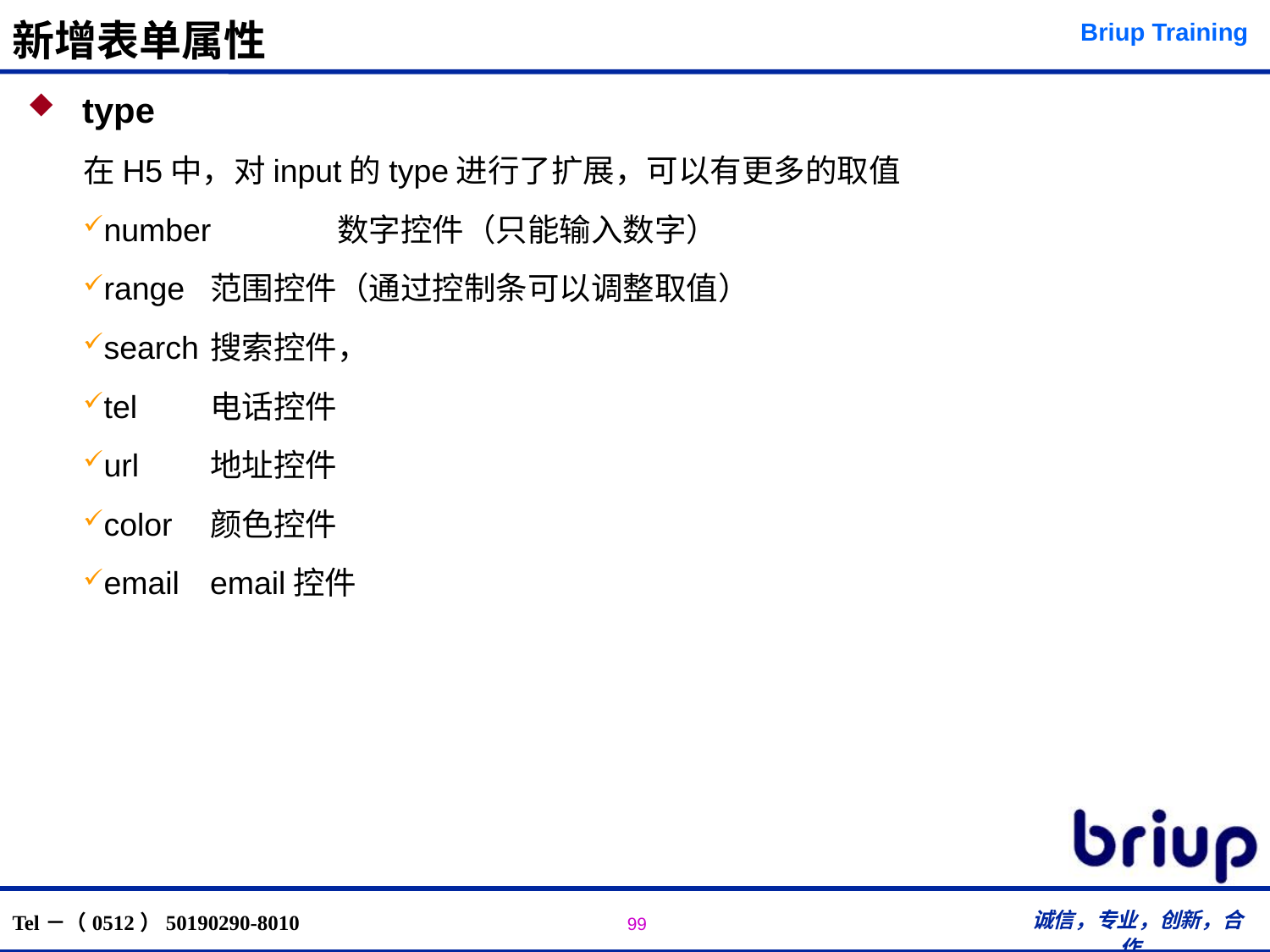

# 新增表单属性
 type
在H5中，对input的type进行了扩展，可以有更多的取值
number 	数字控件（只能输入数字）
range 	范围控件（通过控制条可以调整取值）
search 	搜索控件，
tel 	电话控件
url 	地址控件
color 	颜色控件
email  	email控件